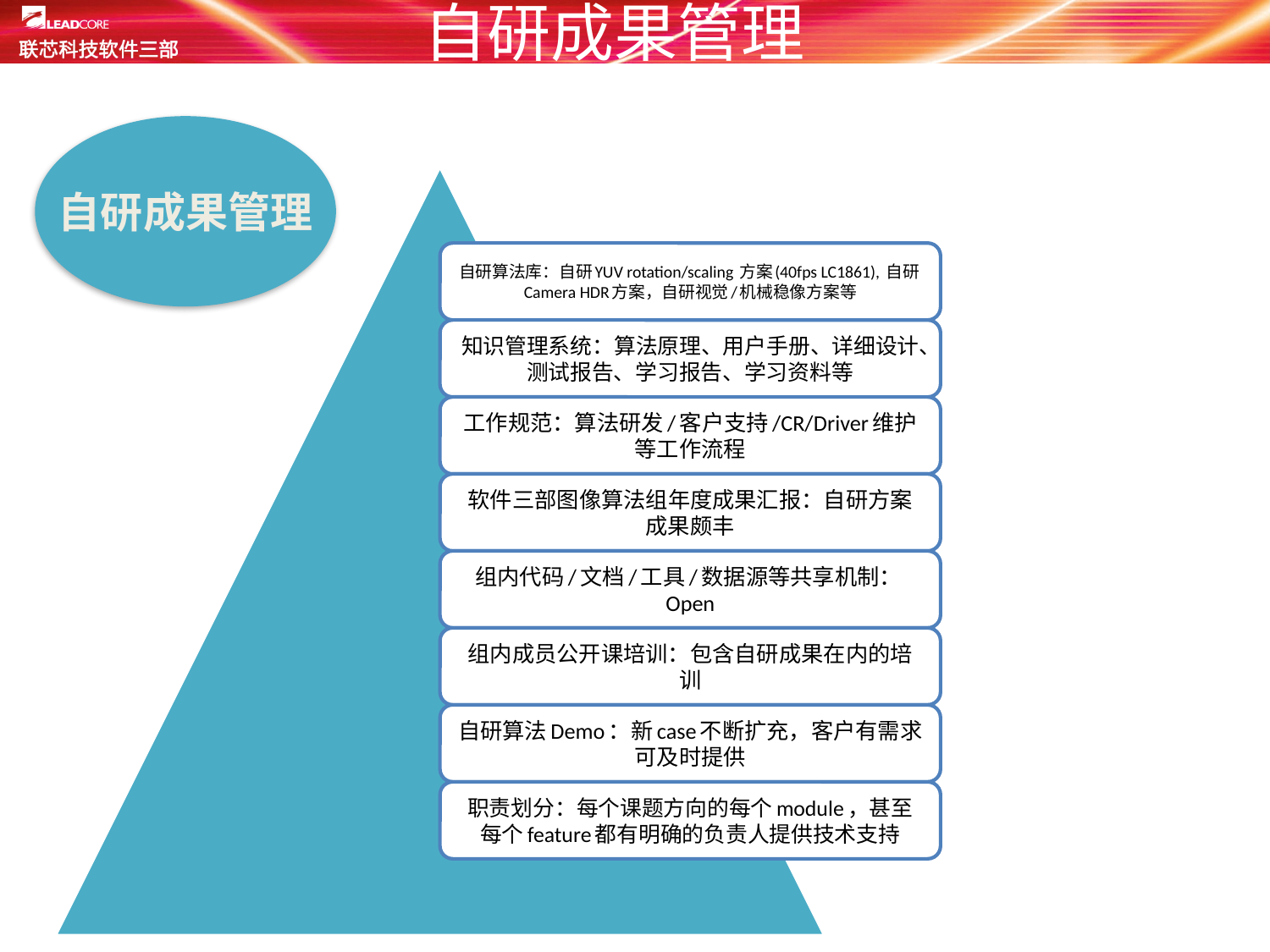

自研成果管理
自研成果管理
自研算法库：自研YUV rotation/scaling 方案(40fps LC1861), 自研Camera HDR方案，自研视觉/机械稳像方案等
知识管理系统：算法原理、用户手册、详细设计、测试报告、学习报告、学习资料等
软件三部图像算法组年度成果汇报：自研方案成果颇丰
组内代码/文档/工具/数据源等共享机制：Open
组内成员公开课培训：包含自研成果在内的培训
自研算法Demo：新case不断扩充，客户有需求可及时提供
职责划分：每个课题方向的每个module，甚至每个feature都有明确的负责人提供技术支持
工作规范：算法研发/客户支持/CR/Driver维护等工作流程